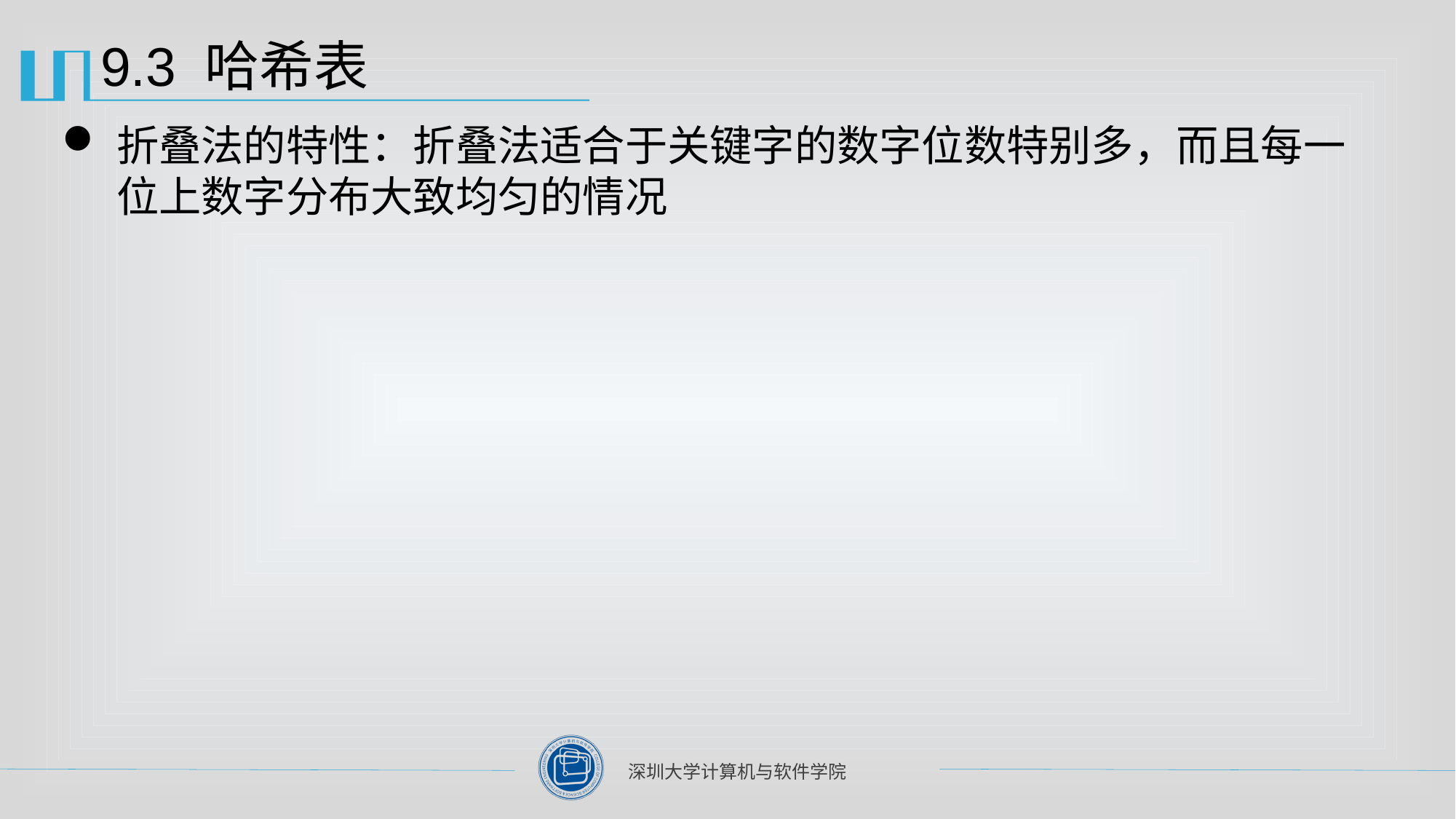

# 9.3 哈希表
折叠法的特性：折叠法适合于关键字的数字位数特别多，而且每一位上数字分布大致均匀的情况

124